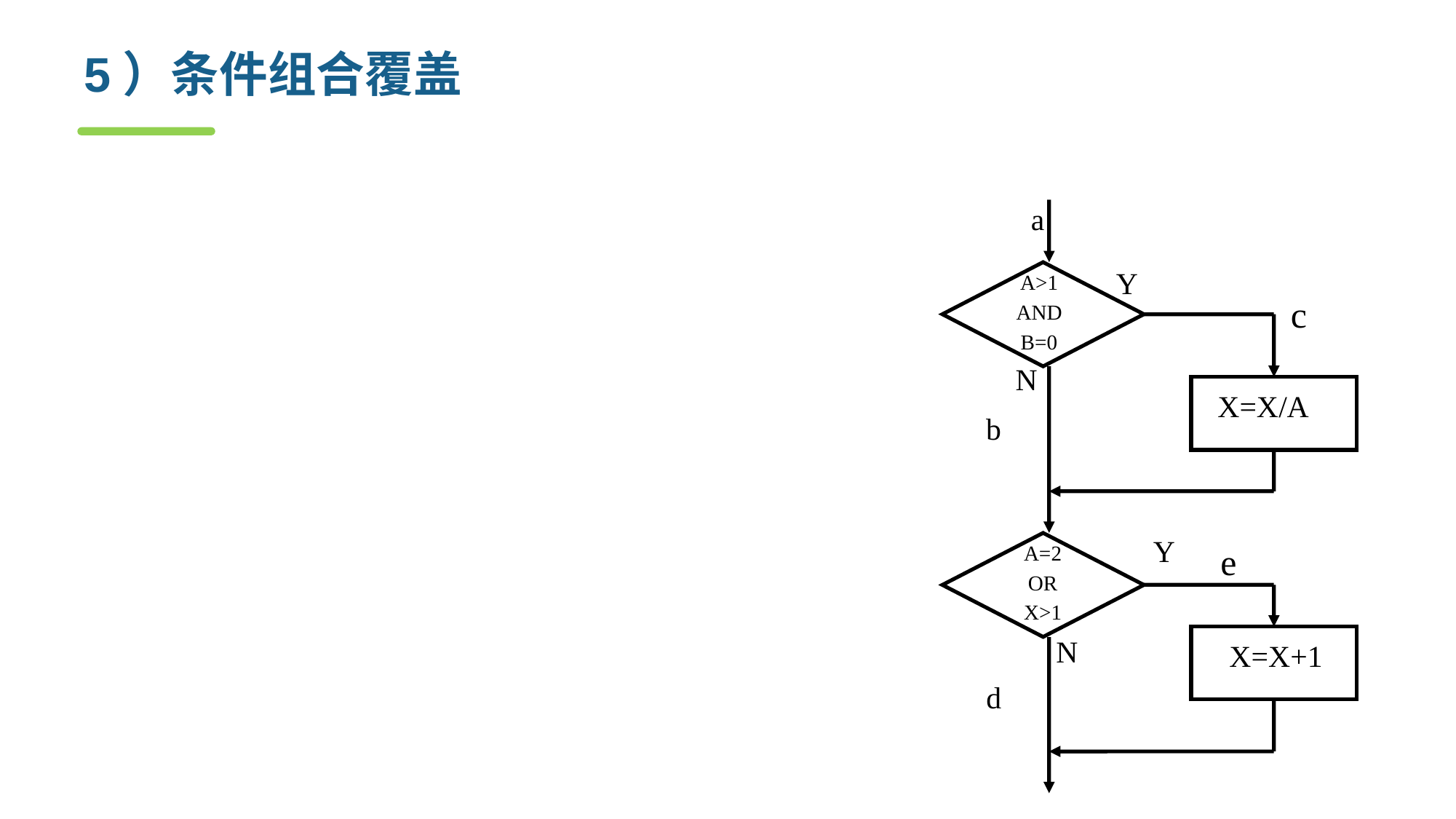

# 5）条件组合覆盖
使得每个判定条件的各种可能组合都至少出现一次
要求
1. A>1, B= 0    5. A=2, X>1
2. A>1, B≠0    6. A=2, X≤1
3. A≤1, B=0    7. A≠2, X>1
4. A≤1, B≠0   8. A≠2, X≤1
测试用例
1.A=2, B=0, X=4
2.A=2, B=1, X=1
3.A=1, B=0, X=2
4.A=1, B=1, X=1
a

Y
c
N

X=X/A
b
Y
e
A=2
OR
X>1
N
X=X+1
d
A>1
AND
B=0
16